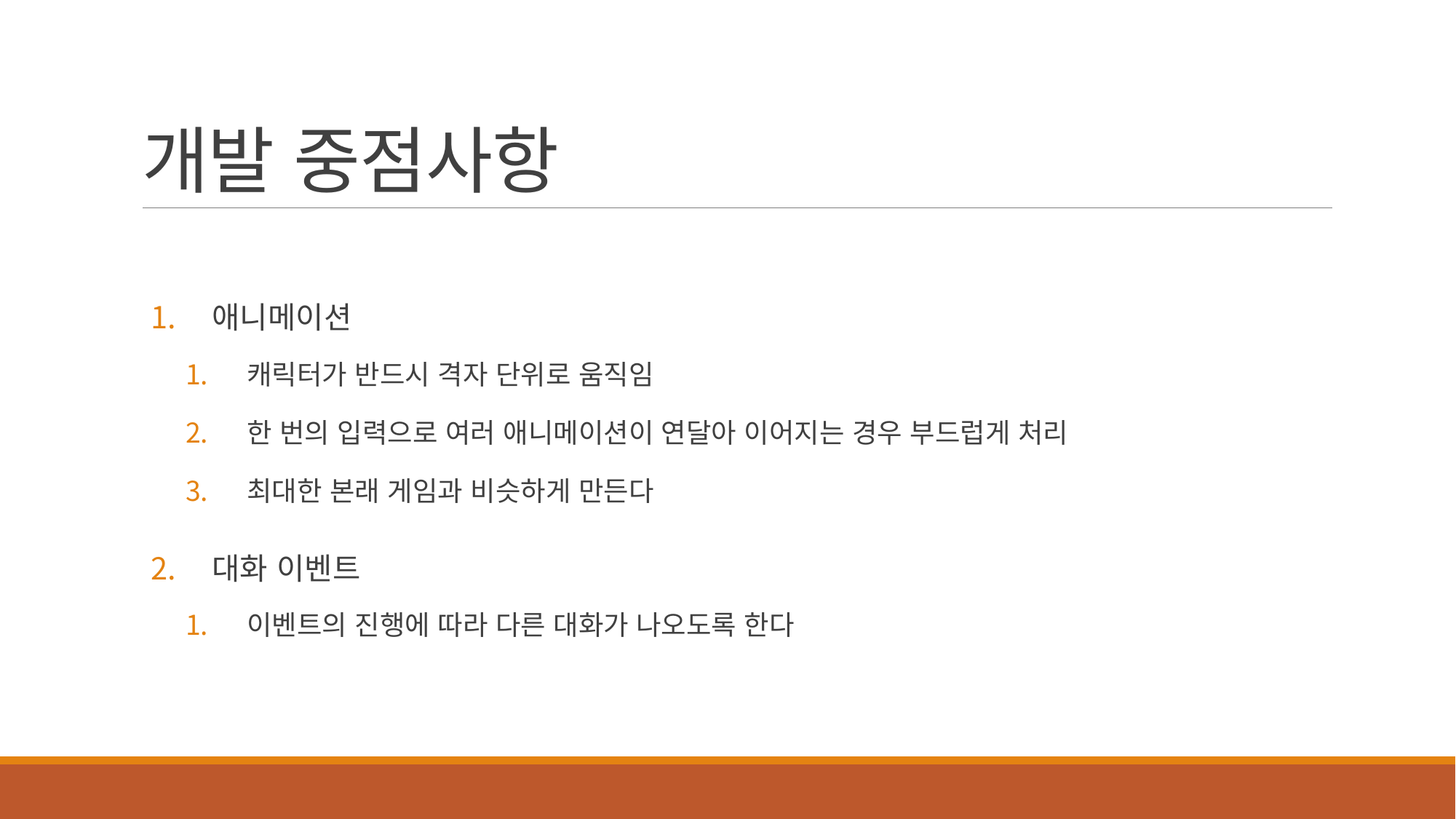

# 개발 중점사항
애니메이션
캐릭터가 반드시 격자 단위로 움직임
한 번의 입력으로 여러 애니메이션이 연달아 이어지는 경우 부드럽게 처리
최대한 본래 게임과 비슷하게 만든다
대화 이벤트
이벤트의 진행에 따라 다른 대화가 나오도록 한다